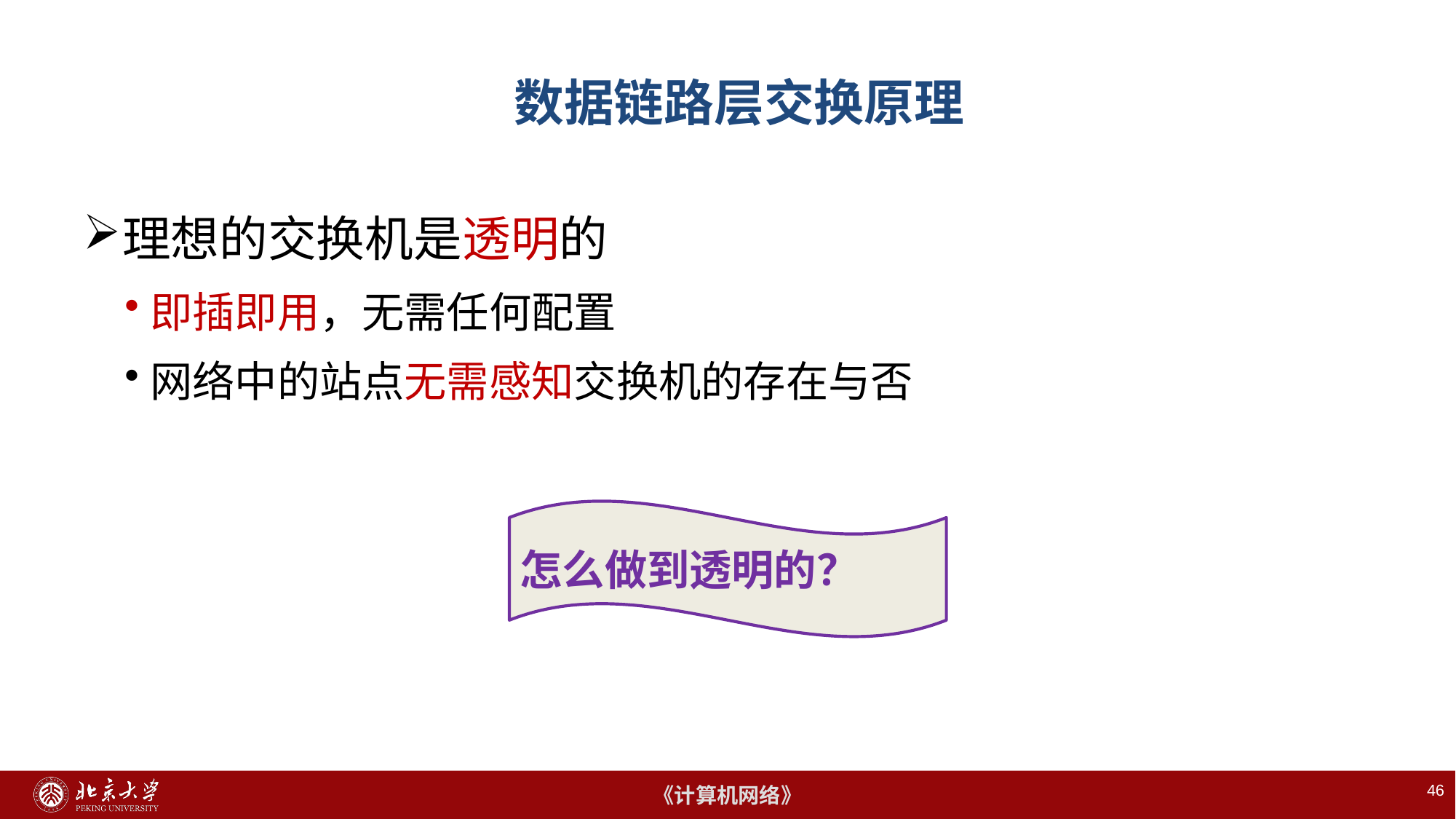

# 数据链路层交换原理
理想的交换机是透明的
即插即用，无需任何配置
网络中的站点无需感知交换机的存在与否

怎么做到透明的？
46